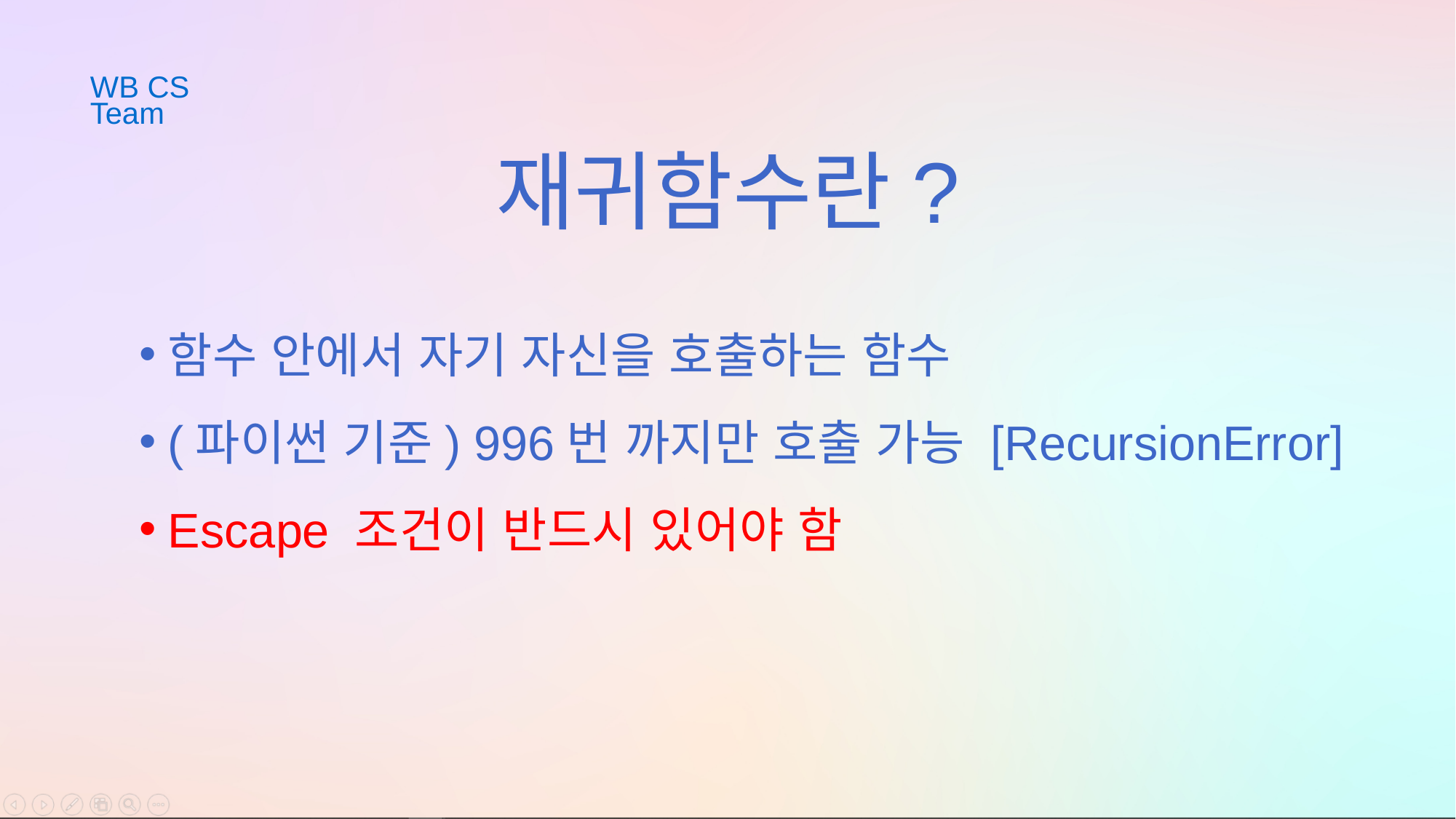

WB CS Team
재귀함수란?
함수 안에서 자기 자신을 호출하는 함수
(파이썬 기준) 996번 까지만 호출 가능 [RecursionError]
Escape 조건이 반드시 있어야 함